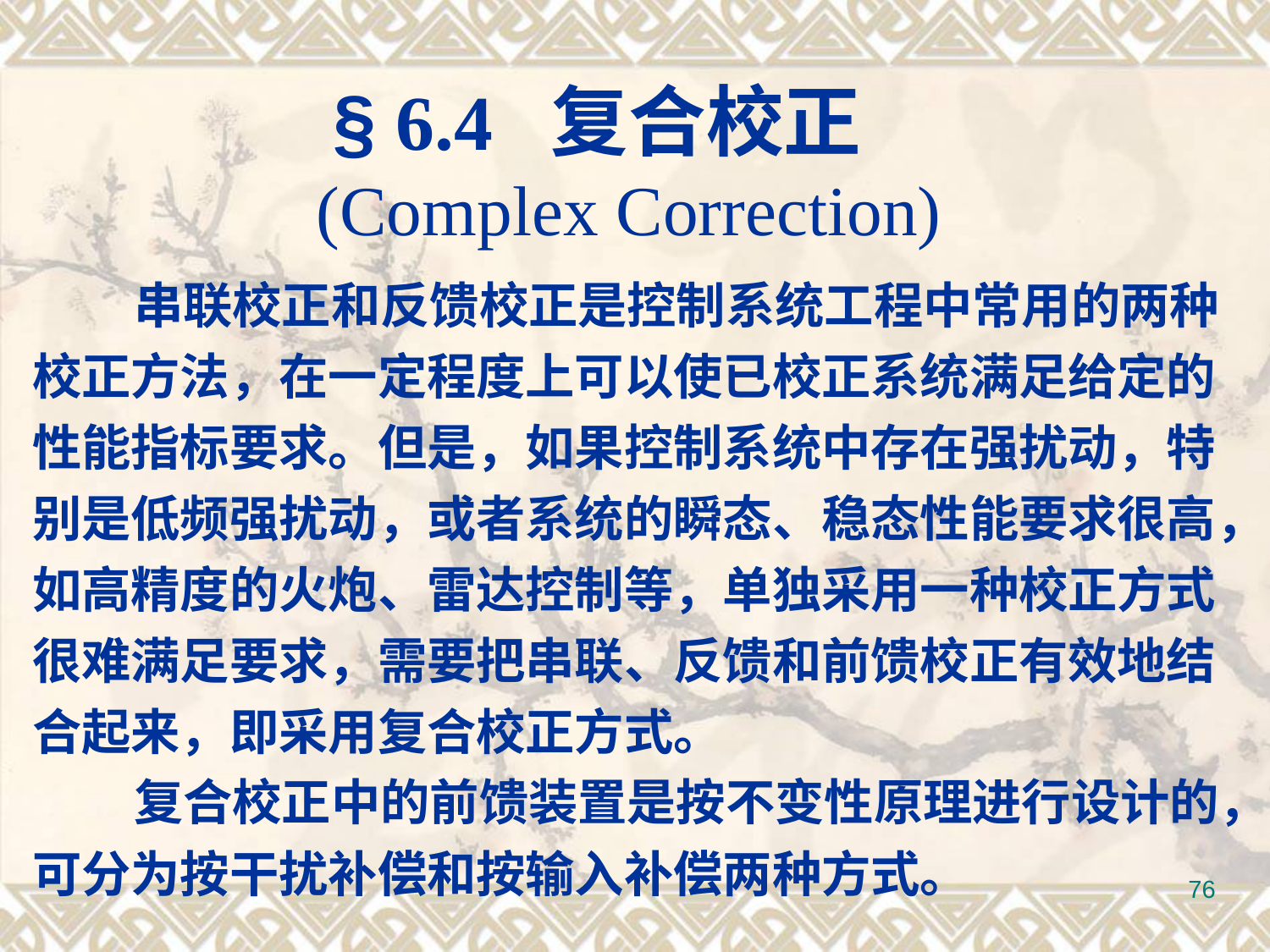

§ 6.4  复合校正
    (Complex Correction)
        串联校正和反馈校正是控制系统工程中常用的两种校正方法，在一定程度上可以使已校正系统满足给定的性能指标要求。但是，如果控制系统中存在强扰动，特别是低频强扰动，或者系统的瞬态、稳态性能要求很高，如高精度的火炮、雷达控制等，单独采用一种校正方式很难满足要求，需要把串联、反馈和前馈校正有效地结合起来，即采用复合校正方式。
        复合校正中的前馈装置是按不变性原理进行设计的，可分为按干扰补偿和按输入补偿两种方式。
76